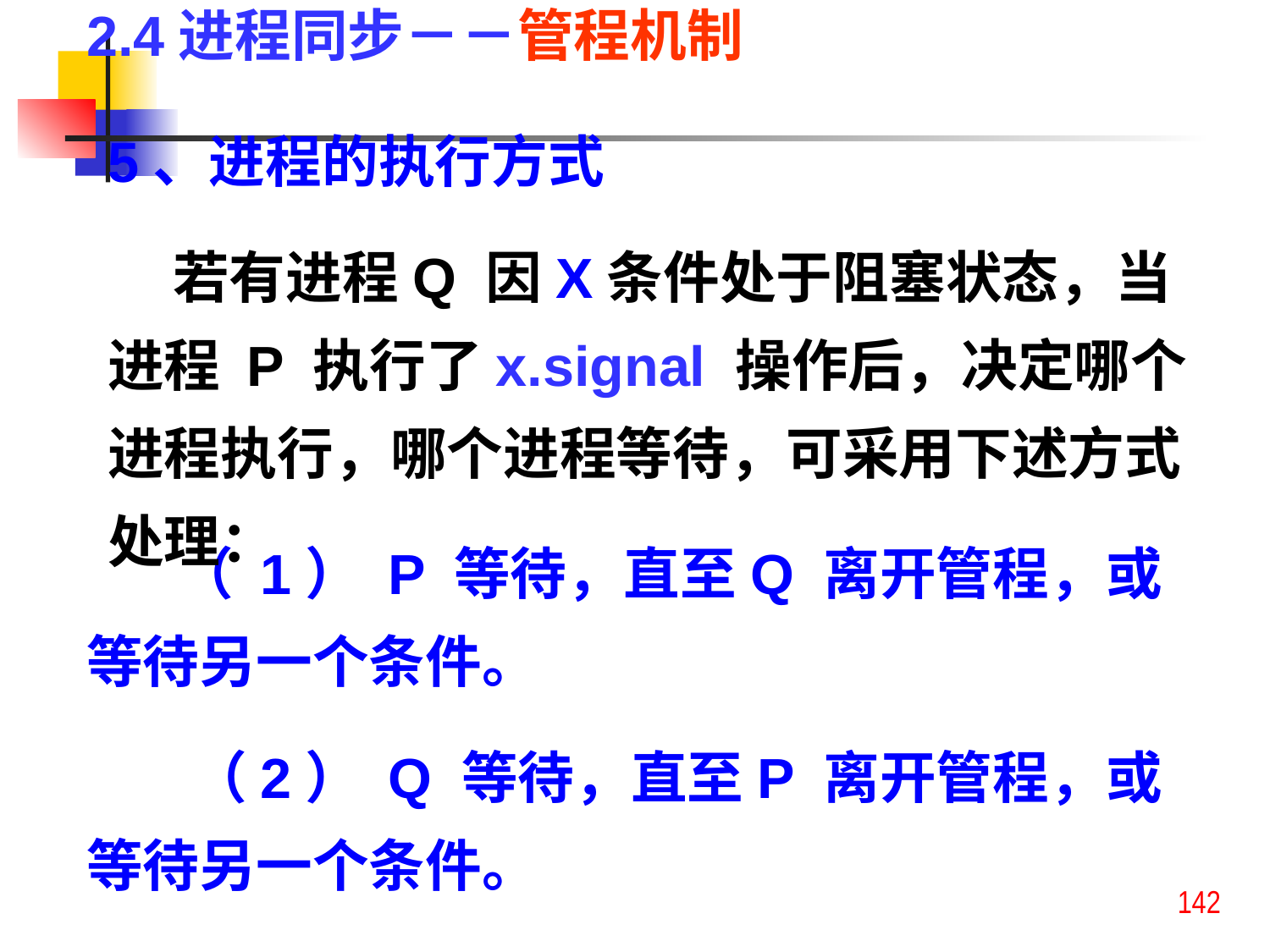

2.4进程同步－－管程机制
5、进程的执行方式
    若有进程Q 因X条件处于阻塞状态，当进程 P 执行了x.signal 操作后，决定哪个进程执行，哪个进程等待，可采用下述方式处理：
      （ 1） P 等待，直至Q 离开管程，或等待另一个条件。
       （2） Q 等待，直至P 离开管程，或等待另一个条件。
142